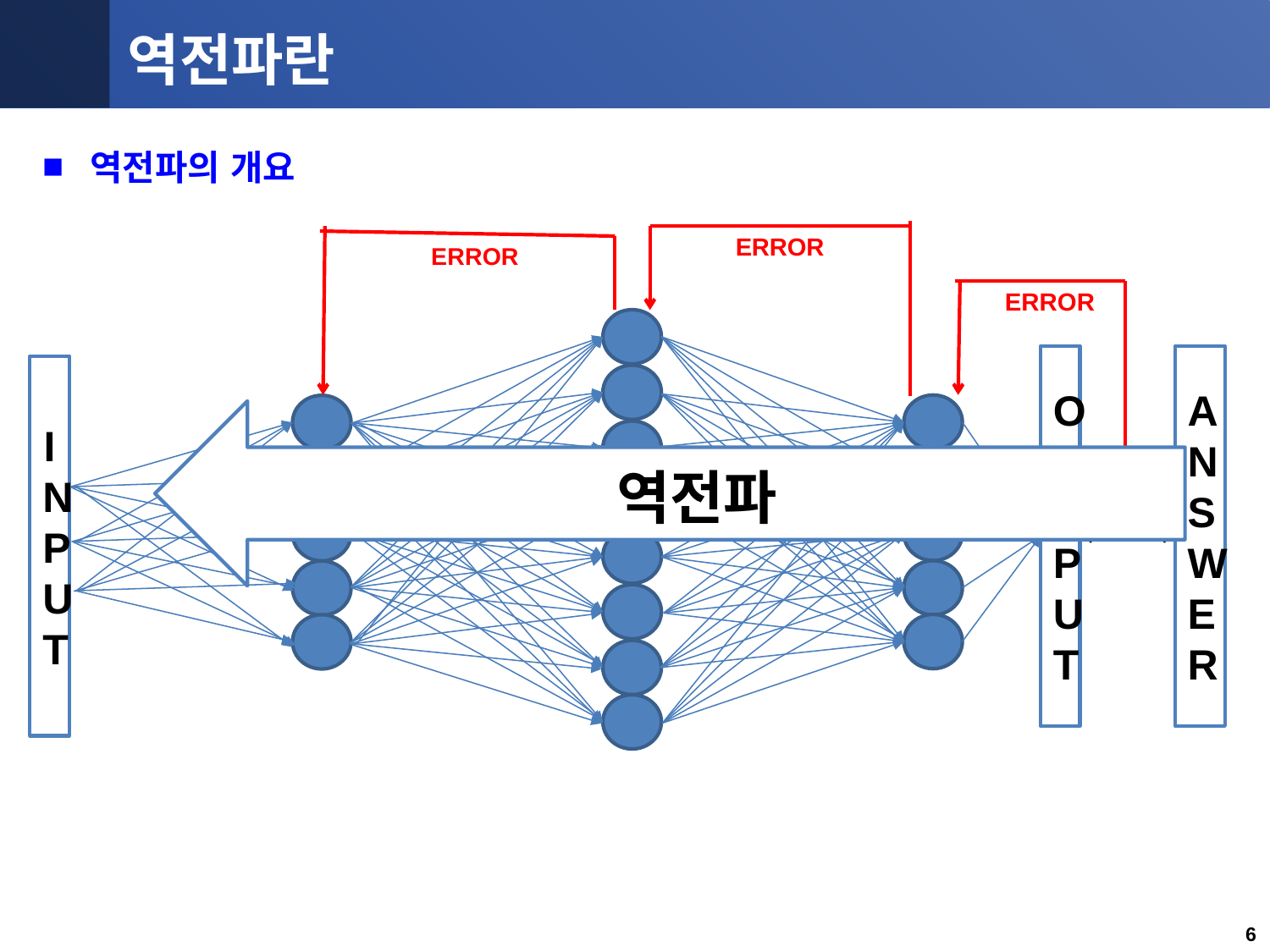

# 역전파란
역전파의 개요

ERROR
ERROR
ERROR

OUTPUT
INPUT
ANSWER

역전파
6